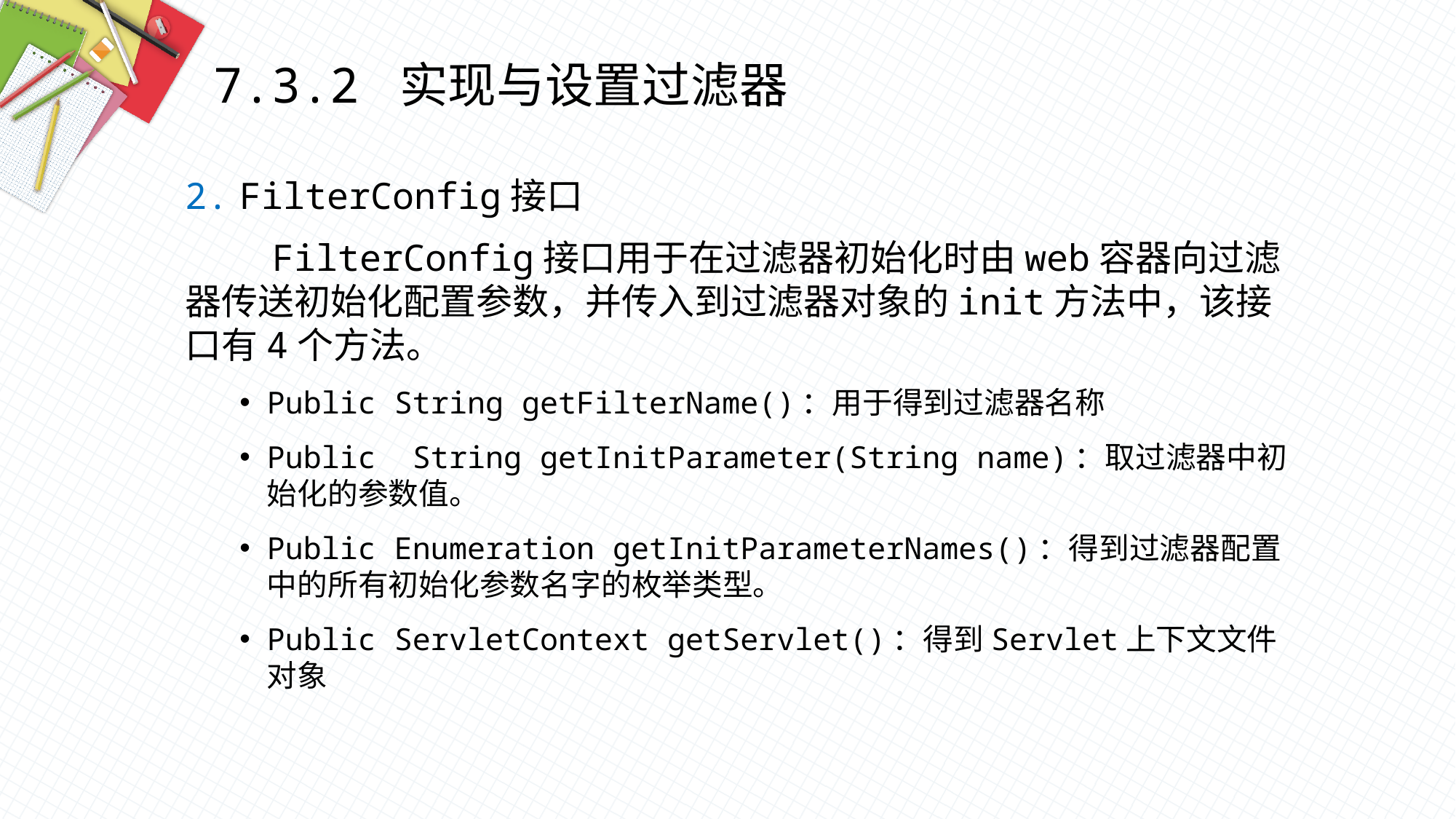

7.3.2 实现与设置过滤器
FilterConfig接口
    FilterConfig接口用于在过滤器初始化时由web容器向过滤器传送初始化配置参数，并传入到过滤器对象的init方法中，该接口有4个方法。
Public String getFilterName()：用于得到过滤器名称
Public  String getInitParameter(String name)：取过滤器中初始化的参数值。
Public Enumeration getInitParameterNames()：得到过滤器配置中的所有初始化参数名字的枚举类型。
Public ServletContext getServlet()：得到Servlet上下文文件对象